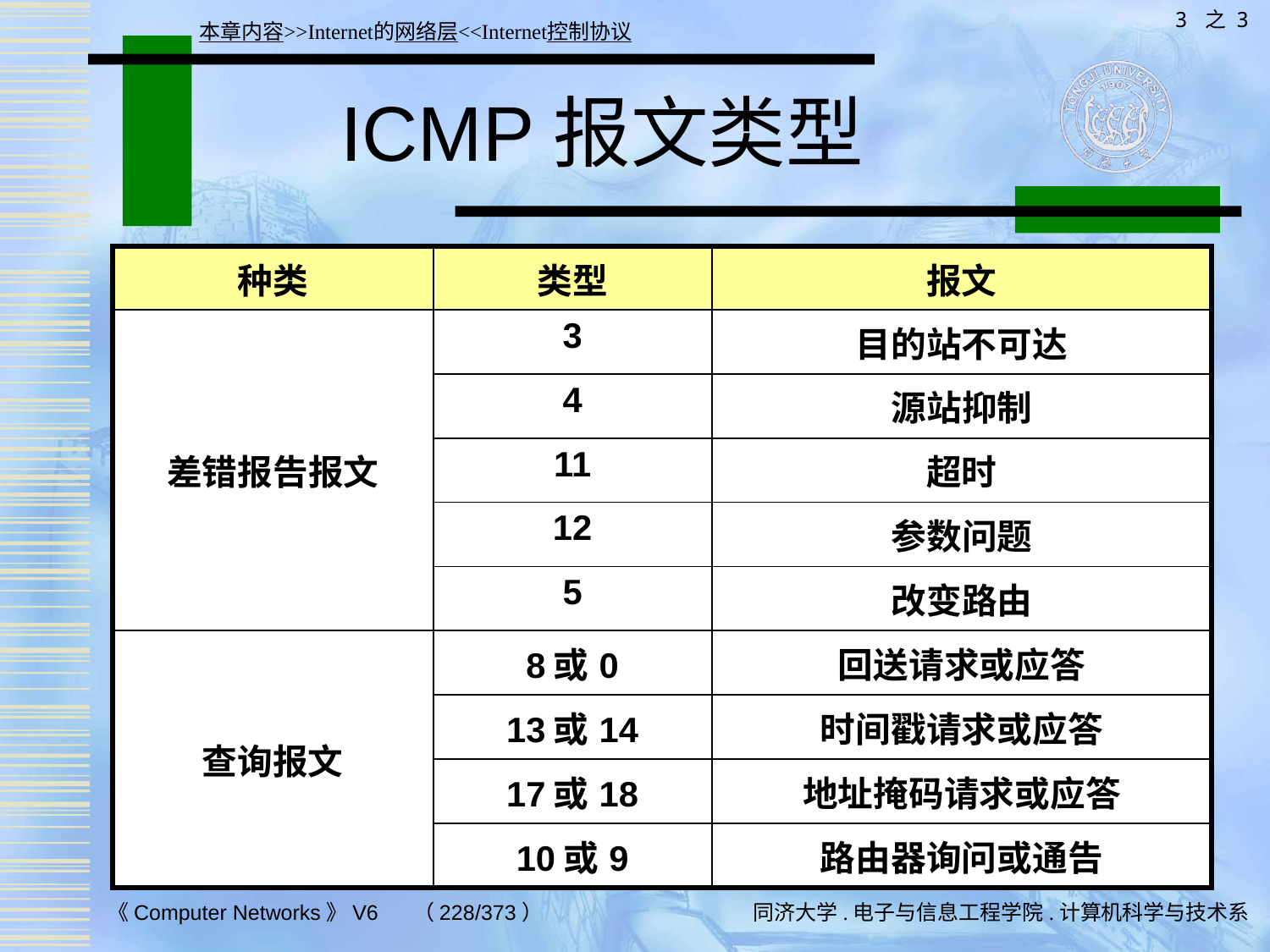

3 之 3
本章内容>>Internet的网络层<<Internet控制协议
# ICMP报文类型
| 种类 | 类型 | 报文 |
| --- | --- | --- |
| 差错报告报文 | 3 | 目的站不可达 |
|  | 4 | 源站抑制 |
|  | 11 | 超时 |
|  | 12 | 参数问题 |
|  | 5 | 改变路由 |
| 查询报文 | 8或0 | 回送请求或应答 |
|  | 13或14 | 时间戳请求或应答 |
|  | 17或18 | 地址掩码请求或应答 |
|  | 10或9 | 路由器询问或通告 |